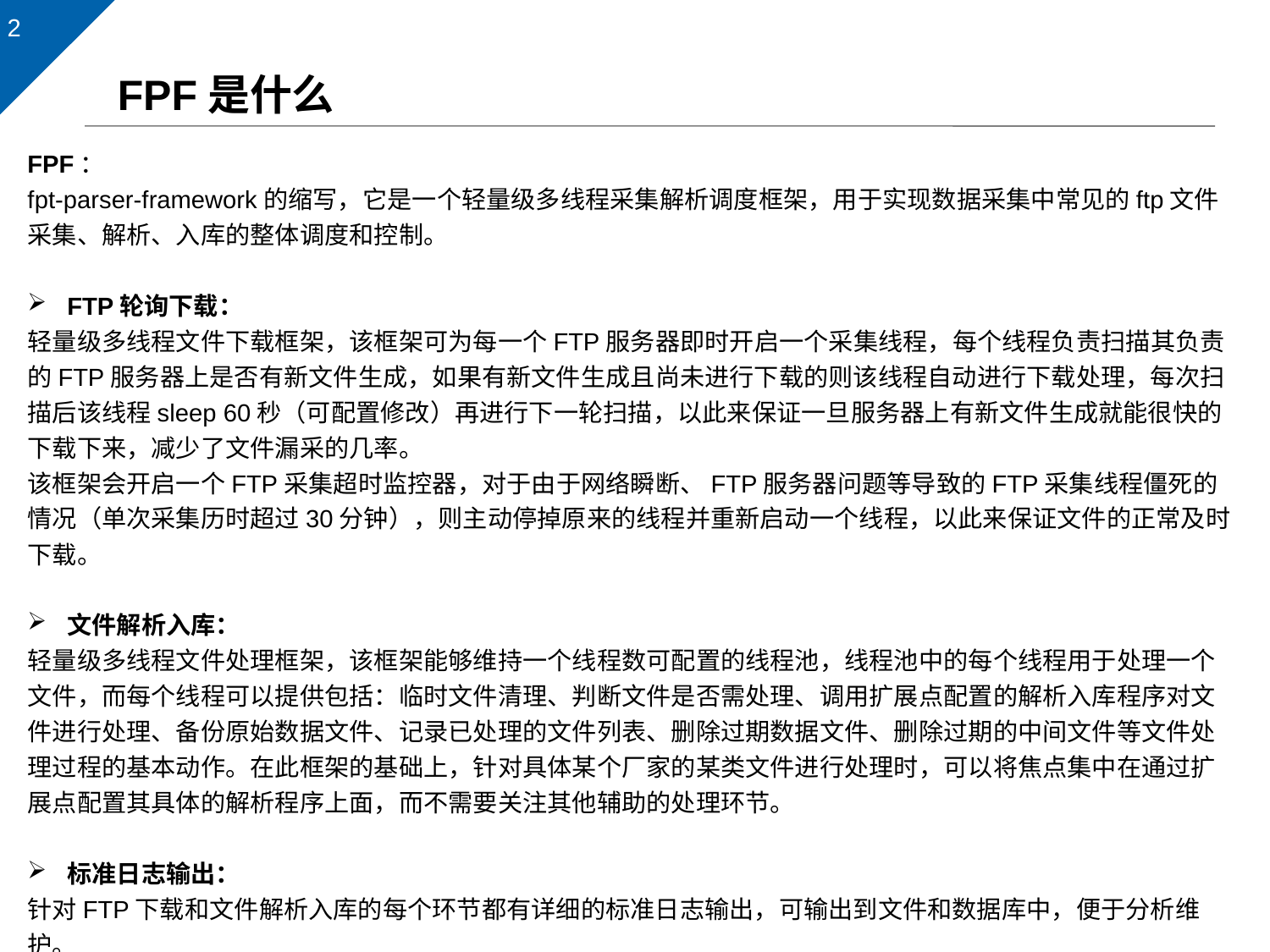

# FPF是什么
FPF：
fpt-parser-framework的缩写，它是一个轻量级多线程采集解析调度框架，用于实现数据采集中常见的ftp文件采集、解析、入库的整体调度和控制。

FTP轮询下载：
轻量级多线程文件下载框架，该框架可为每一个FTP服务器即时开启一个采集线程，每个线程负责扫描其负责的FTP服务器上是否有新文件生成，如果有新文件生成且尚未进行下载的则该线程自动进行下载处理，每次扫描后该线程sleep 60秒（可配置修改）再进行下一轮扫描，以此来保证一旦服务器上有新文件生成就能很快的下载下来，减少了文件漏采的几率。
该框架会开启一个FTP采集超时监控器，对于由于网络瞬断、FTP服务器问题等导致的FTP采集线程僵死的情况（单次采集历时超过30分钟），则主动停掉原来的线程并重新启动一个线程，以此来保证文件的正常及时下载。

文件解析入库：
轻量级多线程文件处理框架，该框架能够维持一个线程数可配置的线程池，线程池中的每个线程用于处理一个文件，而每个线程可以提供包括：临时文件清理、判断文件是否需处理、调用扩展点配置的解析入库程序对文件进行处理、备份原始数据文件、记录已处理的文件列表、删除过期数据文件、删除过期的中间文件等文件处理过程的基本动作。在此框架的基础上，针对具体某个厂家的某类文件进行处理时，可以将焦点集中在通过扩展点配置其具体的解析程序上面，而不需要关注其他辅助的处理环节。

标准日志输出：
针对FTP下载和文件解析入库的每个环节都有详细的标准日志输出，可输出到文件和数据库中，便于分析维护。